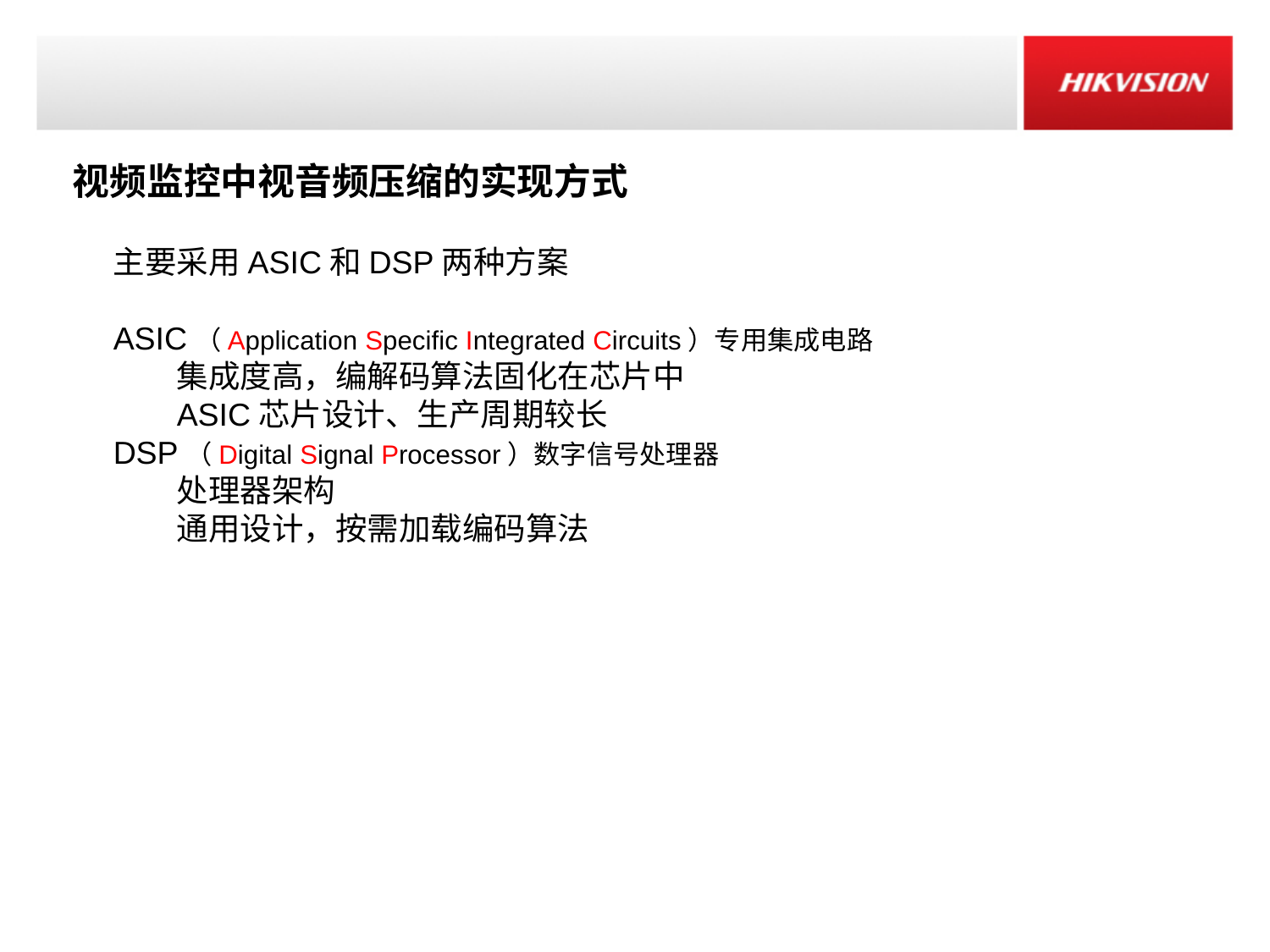

视频监控中视音频压缩的实现方式
主要采用ASIC和DSP两种方案

ASIC（Application Specific Integrated Circuits）专用集成电路
集成度高，编解码算法固化在芯片中
ASIC芯片设计、生产周期较长
DSP（Digital Signal Processor）数字信号处理器
处理器架构
通用设计，按需加载编码算法